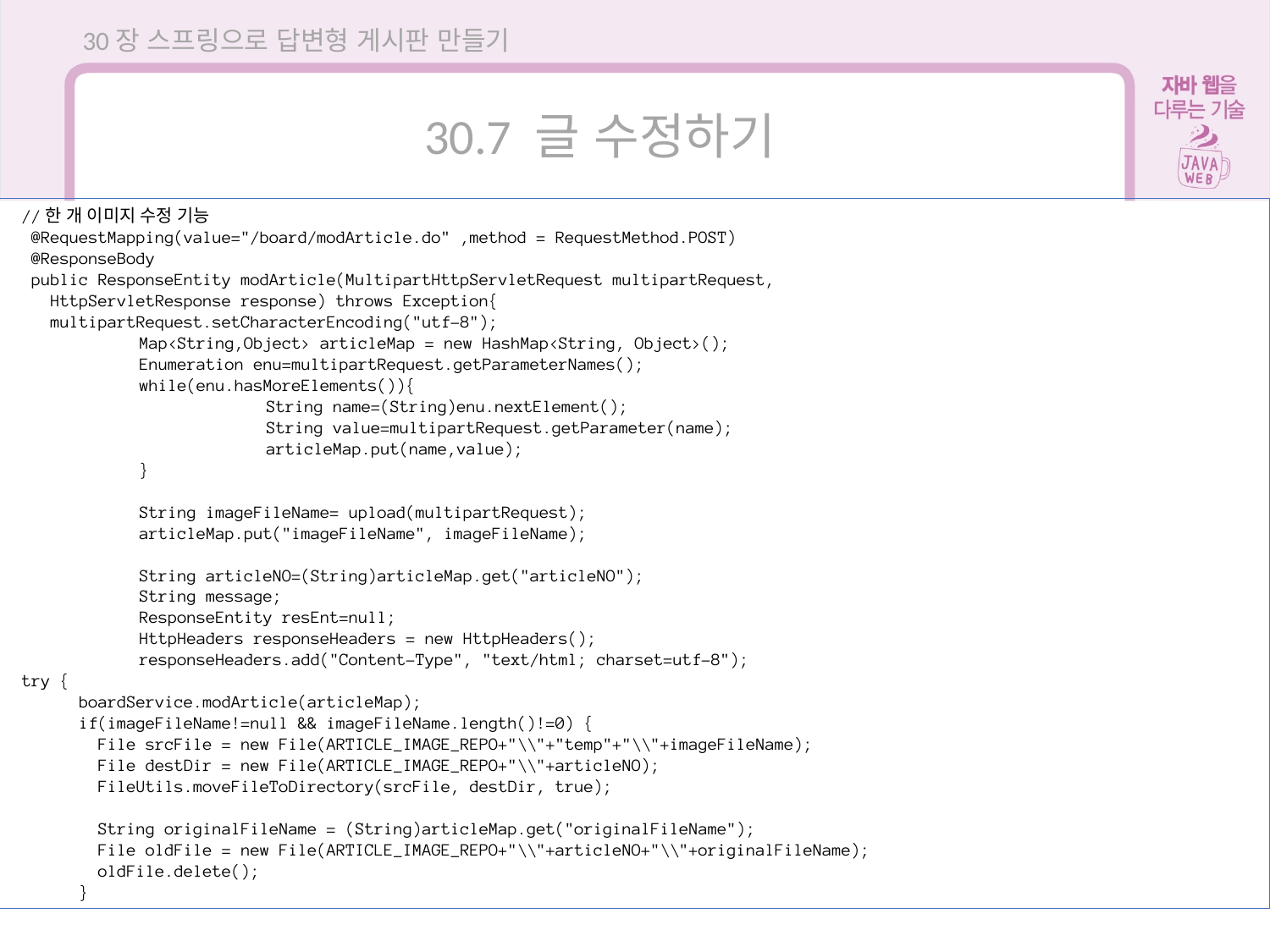

30장 스프링으로 답변형 게시판 만들기
30.7 글 수정하기
 //한 개 이미지 수정 기능
  @RequestMapping(value="/board/modArticle.do" ,method = RequestMethod.POST)
  @ResponseBody
  public ResponseEntity modArticle(MultipartHttpServletRequest multipartRequest,
    HttpServletResponse response) throws Exception{
    multipartRequest.setCharacterEncoding("utf-8");
	Map<String,Object> articleMap = new HashMap<String, Object>();
	Enumeration enu=multipartRequest.getParameterNames();
	while(enu.hasMoreElements()){
		String name=(String)enu.nextElement();
		String value=multipartRequest.getParameter(name);
		articleMap.put(name,value);
	}

	String imageFileName= upload(multipartRequest);
	articleMap.put("imageFileName", imageFileName);

	String articleNO=(String)articleMap.get("articleNO");
	String message;
	ResponseEntity resEnt=null;
	HttpHeaders responseHeaders = new HttpHeaders();
	responseHeaders.add("Content-Type", "text/html; charset=utf-8");
 try {
       boardService.modArticle(articleMap);
       if(imageFileName!=null && imageFileName.length()!=0) {
         File srcFile = new File(ARTICLE_IMAGE_REPO+"\\"+"temp"+"\\"+imageFileName);
         File destDir = new File(ARTICLE_IMAGE_REPO+"\\"+articleNO);
         FileUtils.moveFileToDirectory(srcFile, destDir, true);

         String originalFileName = (String)articleMap.get("originalFileName");
         File oldFile = new File(ARTICLE_IMAGE_REPO+"\\"+articleNO+"\\"+originalFileName);
         oldFile.delete();
       }